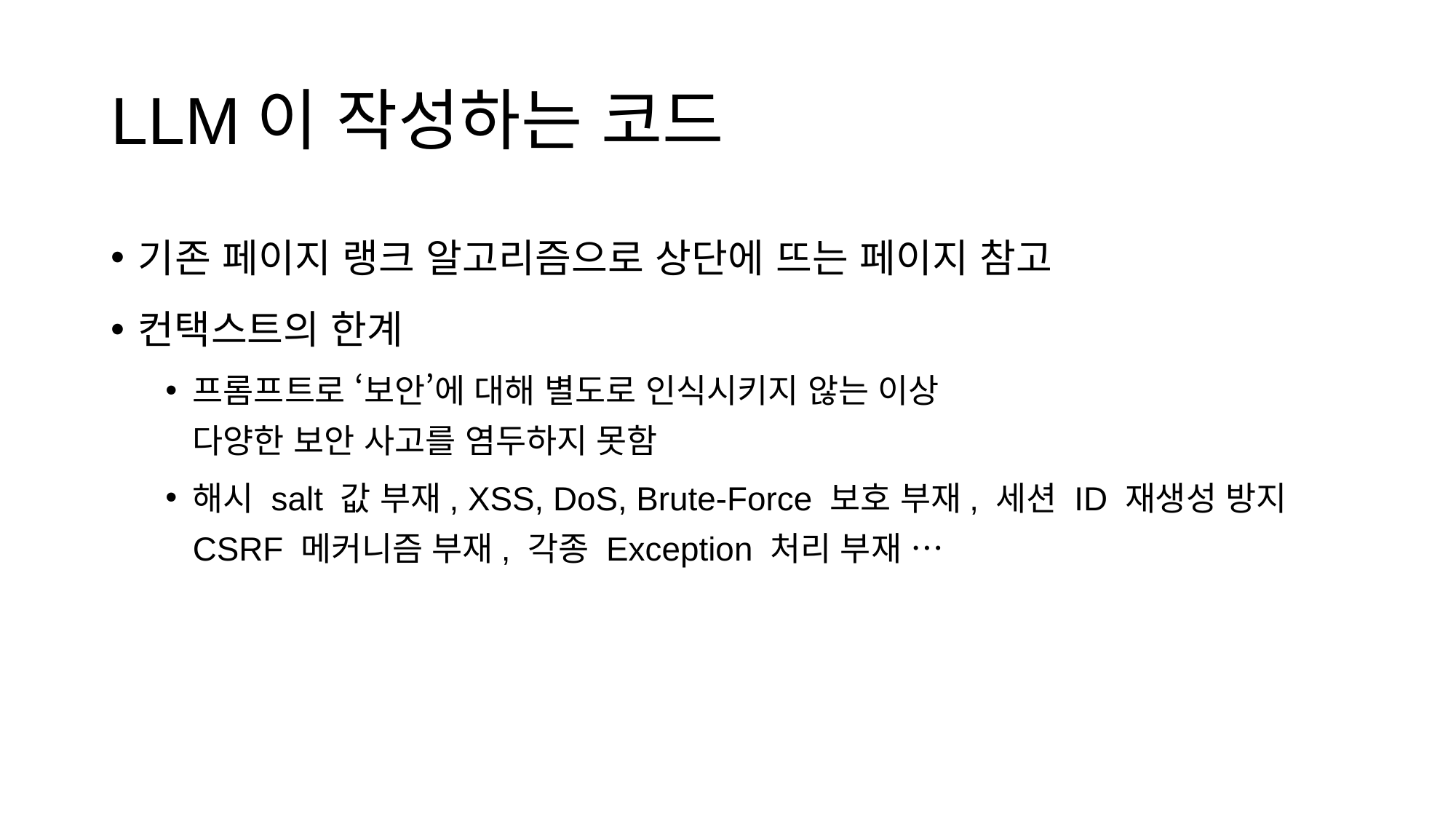

# LLM이 작성하는 코드
기존 페이지 랭크 알고리즘으로 상단에 뜨는 페이지 참고
컨택스트의 한계
프롬프트로 ‘보안’에 대해 별도로 인식시키지 않는 이상
다양한 보안 사고를 염두하지 못함
해시 salt 값 부재, XSS, DoS, Brute-Force 보호 부재, 세션 ID 재생성 방지
CSRF 메커니즘 부재, 각종 Exception 처리 부재 …